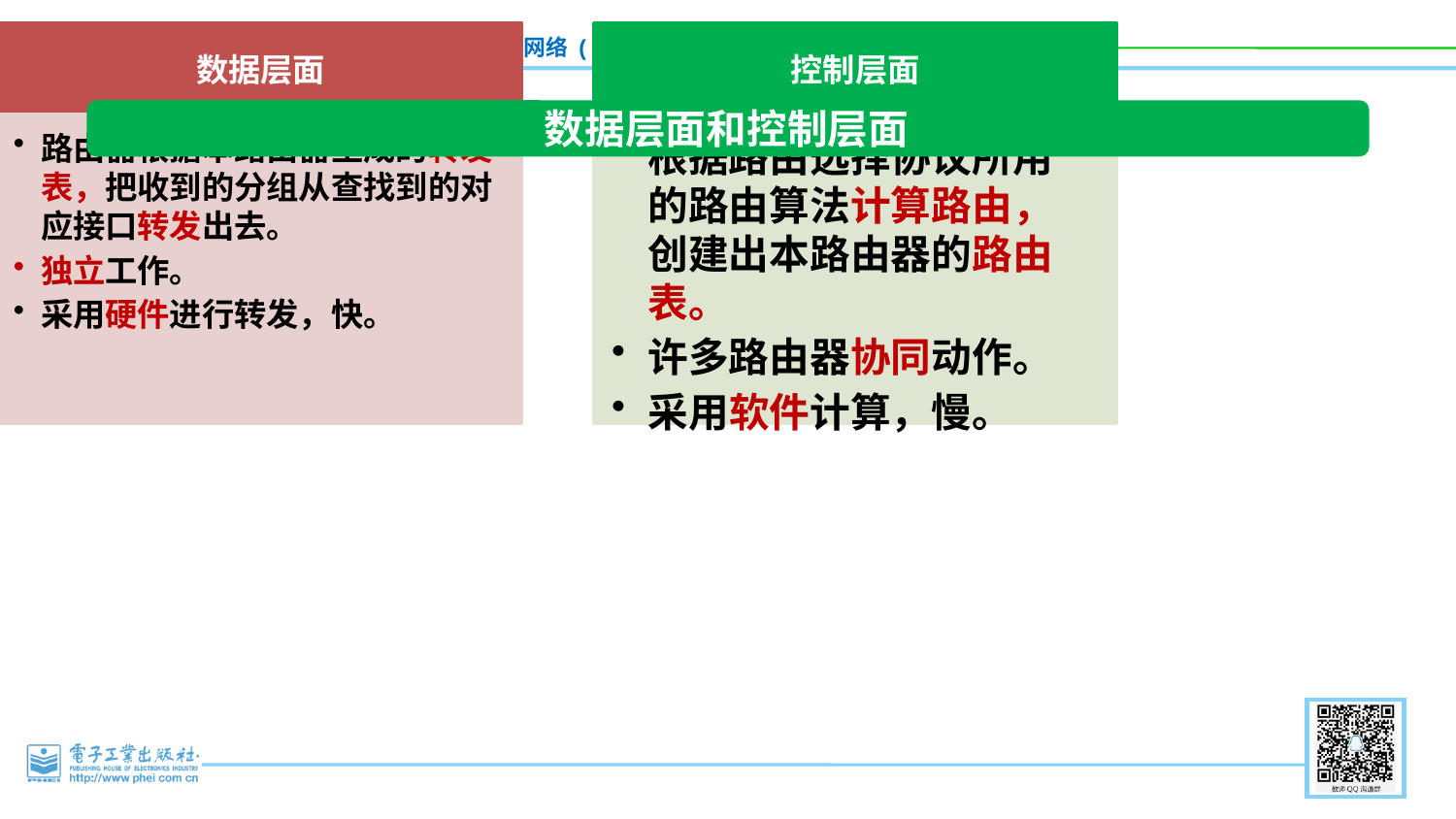

数据层面和控制层面

数据层面
路由器根据本路由器生成的转发表，把收到的分组从查找到的对应接口转发出去。
独立工作。
采用硬件进行转发，快。
控制层面
根据路由选择协议所用的路由算法计算路由，创建出本路由器的路由表。
许多路由器协同动作。
采用软件计算，慢。